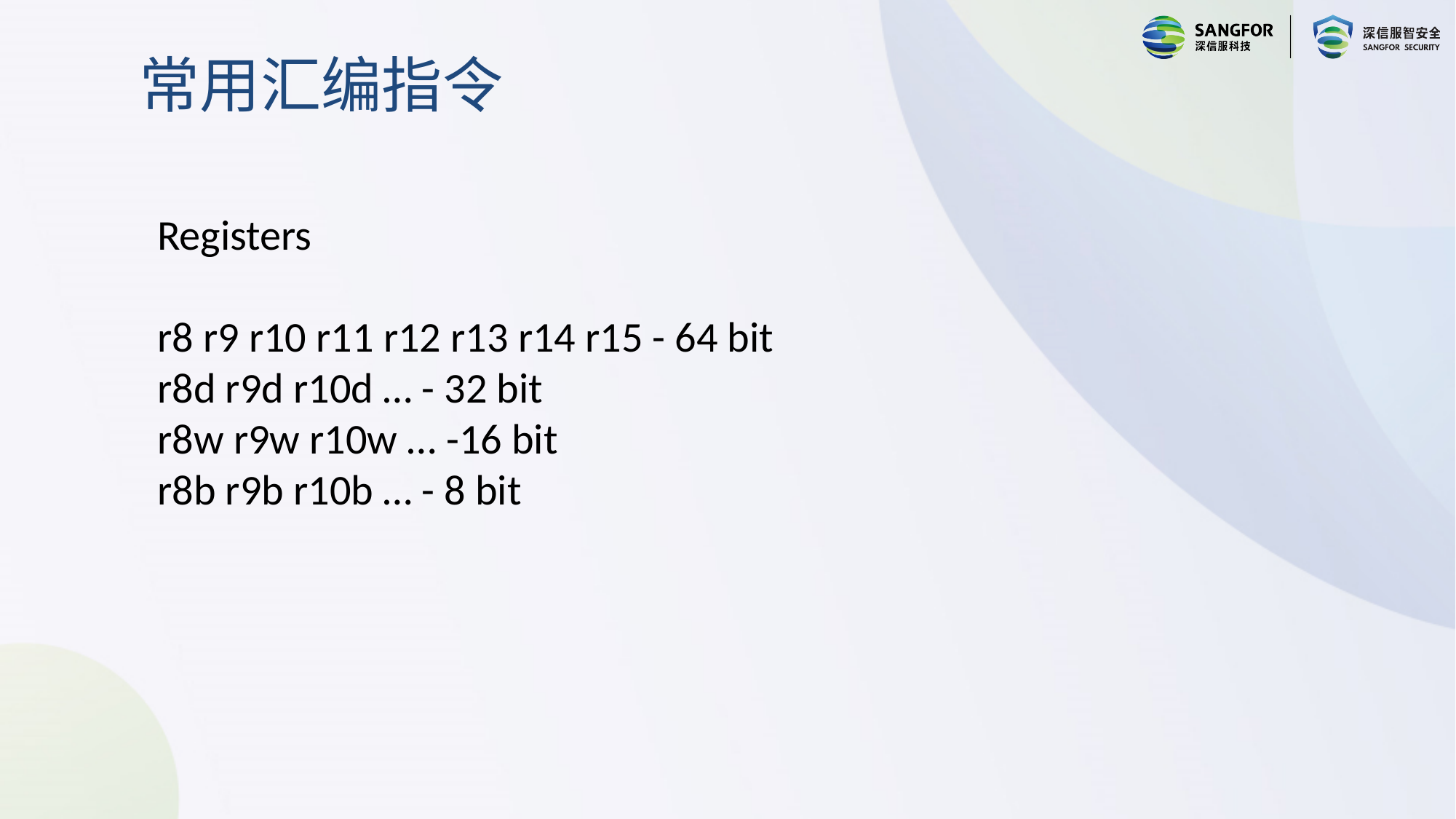

常用汇编指令
Registers

r8 r9 r10 r11 r12 r13 r14 r15 - 64 bit
r8d r9d r10d … - 32 bit
r8w r9w r10w … -16 bit
r8b r9b r10b … - 8 bit